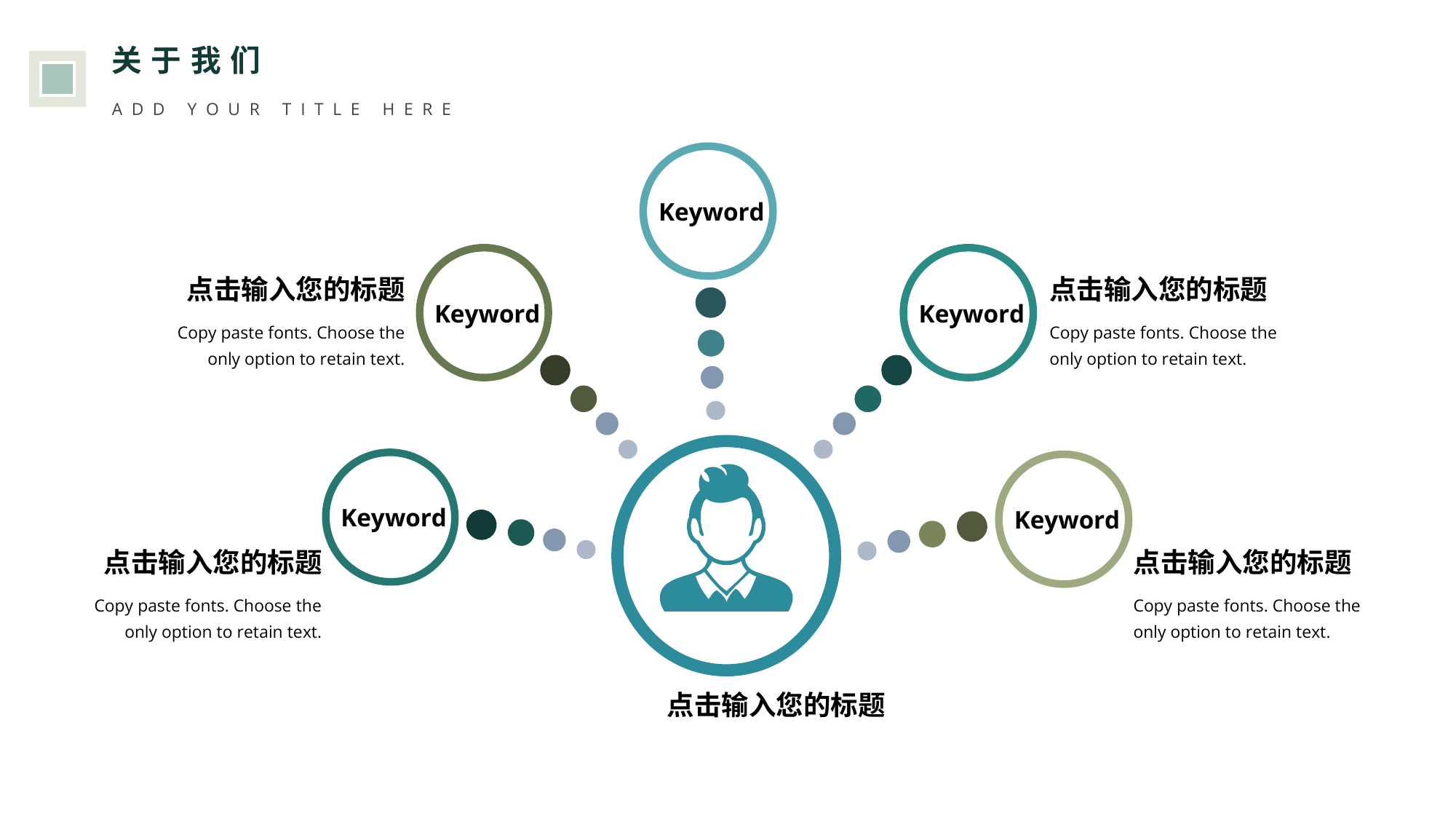

关于我们
ADD YOUR TITLE HERE

Keyword

点击输入您的标题
点击输入您的标题

Keyword
Keyword
Copy paste fonts. Choose the only option to retain text.
Copy paste fonts. Choose the only option to retain text.

Keyword
Keyword

点击输入您的标题
点击输入您的标题

Copy paste fonts. Choose the only option to retain text.
Copy paste fonts. Choose the only option to retain text.
点击输入您的标题